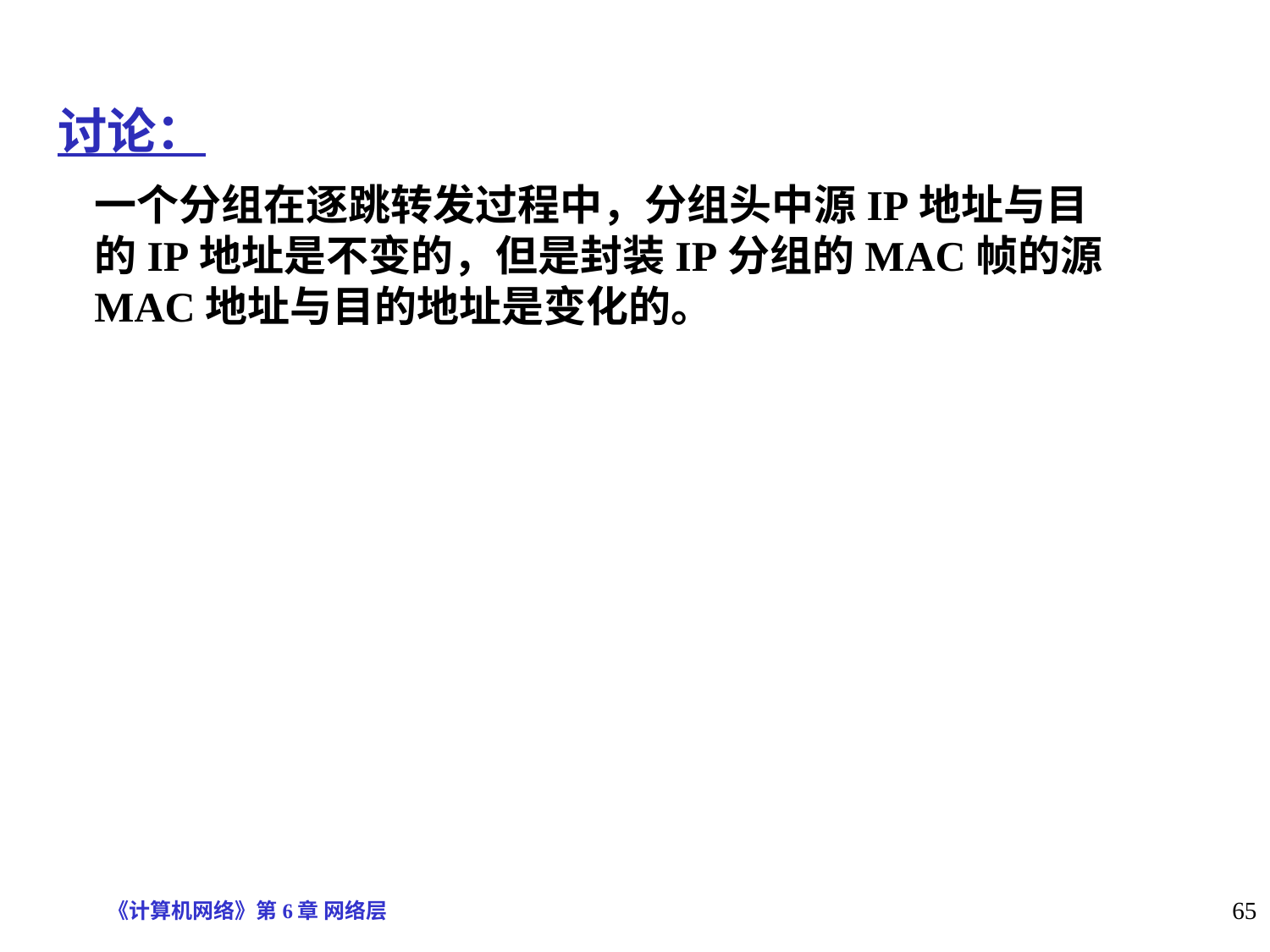

讨论：
一个分组在逐跳转发过程中，分组头中源IP地址与目的IP地址是不变的，但是封装IP分组的MAC帧的源MAC地址与目的地址是变化的。

《计算机网络》第6章 网络层
65